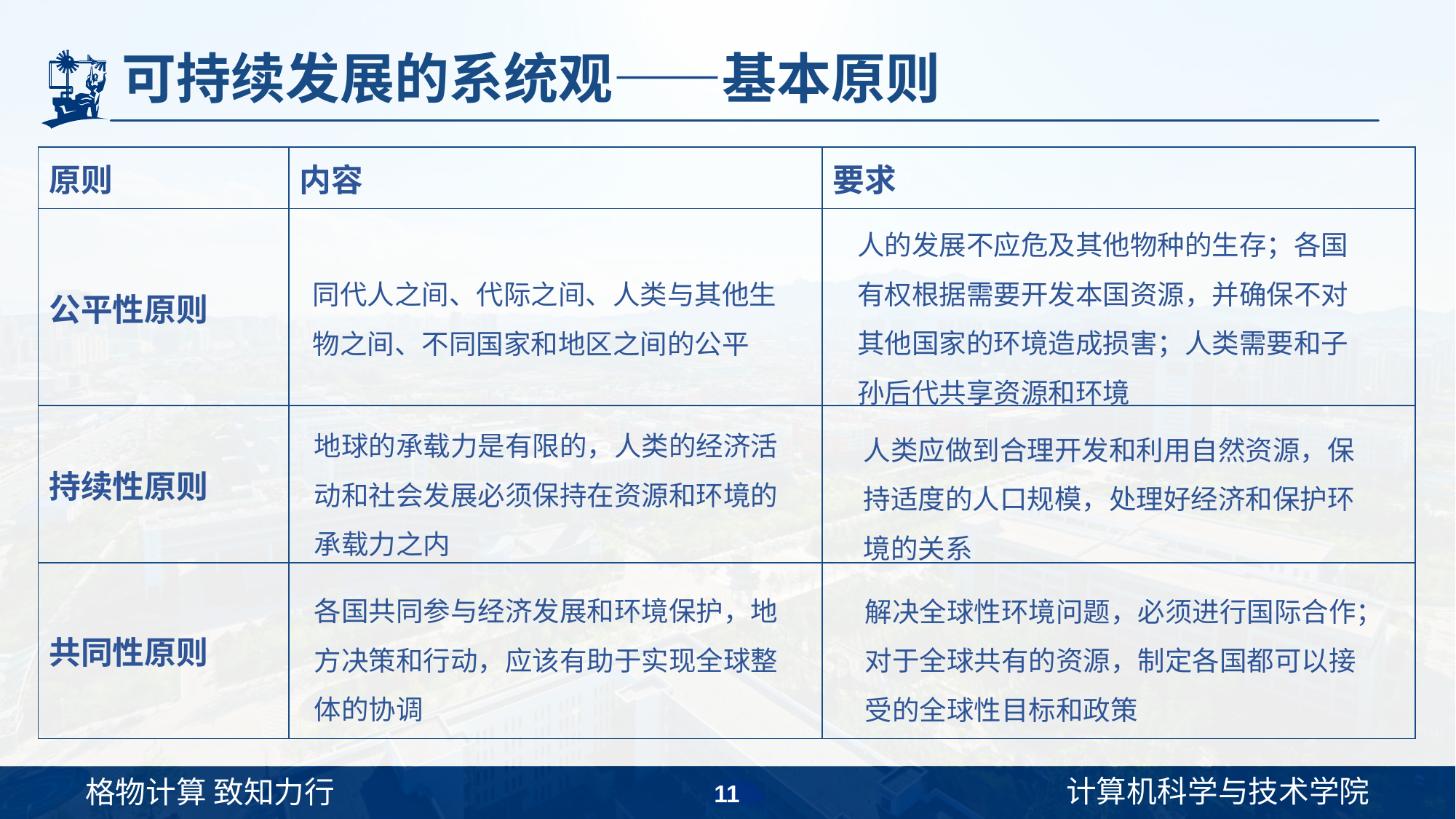

# 可持续发展的系统观——基本原则
| 原则 | 内容 | 要求 |
| --- | --- | --- |
| 公平性原则 |  |  |
| 持续性原则 |  |  |
| 共同性原则 |  |  |
人的发展不应危及其他物种的生存；各国有权根据需要开发本国资源，并确保不对其他国家的环境造成损害；人类需要和子孙后代共享资源和环境
同代人之间、代际之间、人类与其他生物之间、不同国家和地区之间的公平
地球的承载力是有限的，人类的经济活动和社会发展必须保持在资源和环境的承载力之内
人类应做到合理开发和利用自然资源，保持适度的人口规模，处理好经济和保护环境的关系
各国共同参与经济发展和环境保护，地方决策和行动，应该有助于实现全球整体的协调
解决全球性环境问题，必须进行国际合作；对于全球共有的资源，制定各国都可以接受的全球性目标和政策
11